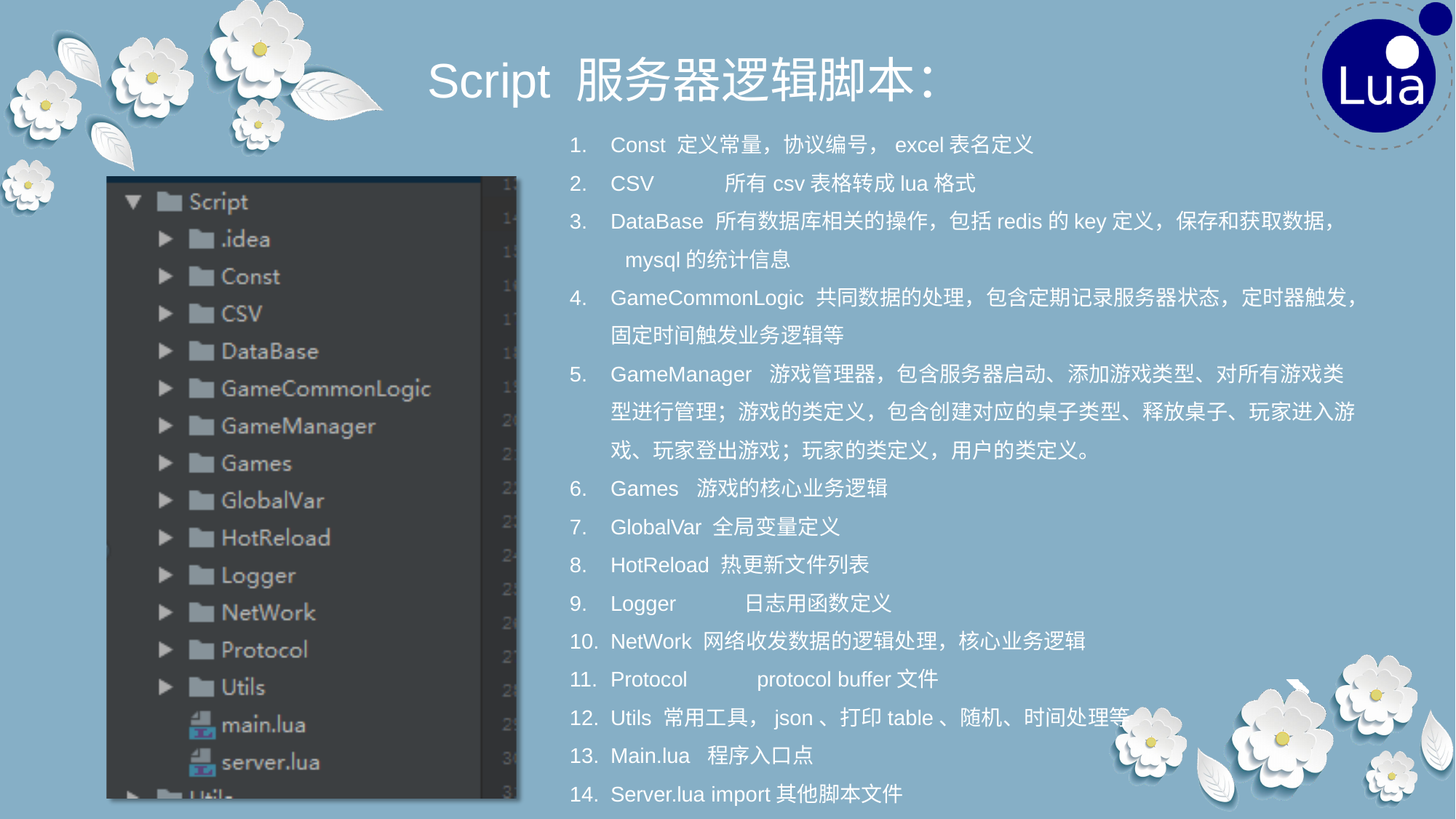

# Script 服务器逻辑脚本：

Const 定义常量，协议编号，excel表名定义
CSV	所有csv表格转成lua格式
DataBase 所有数据库相关的操作，包括redis的key定义，保存和获取数据，  mysql的统计信息
GameCommonLogic 共同数据的处理，包含定期记录服务器状态，定时器触发，  固定时间触发业务逻辑等
GameManager 游戏管理器，包含服务器启动、添加游戏类型、对所有游戏类
型进行管理；游戏的类定义，包含创建对应的桌子类型、释放桌子、玩家进入游
戏、玩家登出游戏；玩家的类定义，用户的类定义。
Games 游戏的核心业务逻辑
GlobalVar 全局变量定义
HotReload 热更新文件列表
Logger	日志用函数定义
NetWork 网络收发数据的逻辑处理，核心业务逻辑
Protocol	protocol buffer文件
Utils 常用工具，json、打印table、随机、时间处理等
Main.lua 程序入口点
Server.lua import其他脚本文件